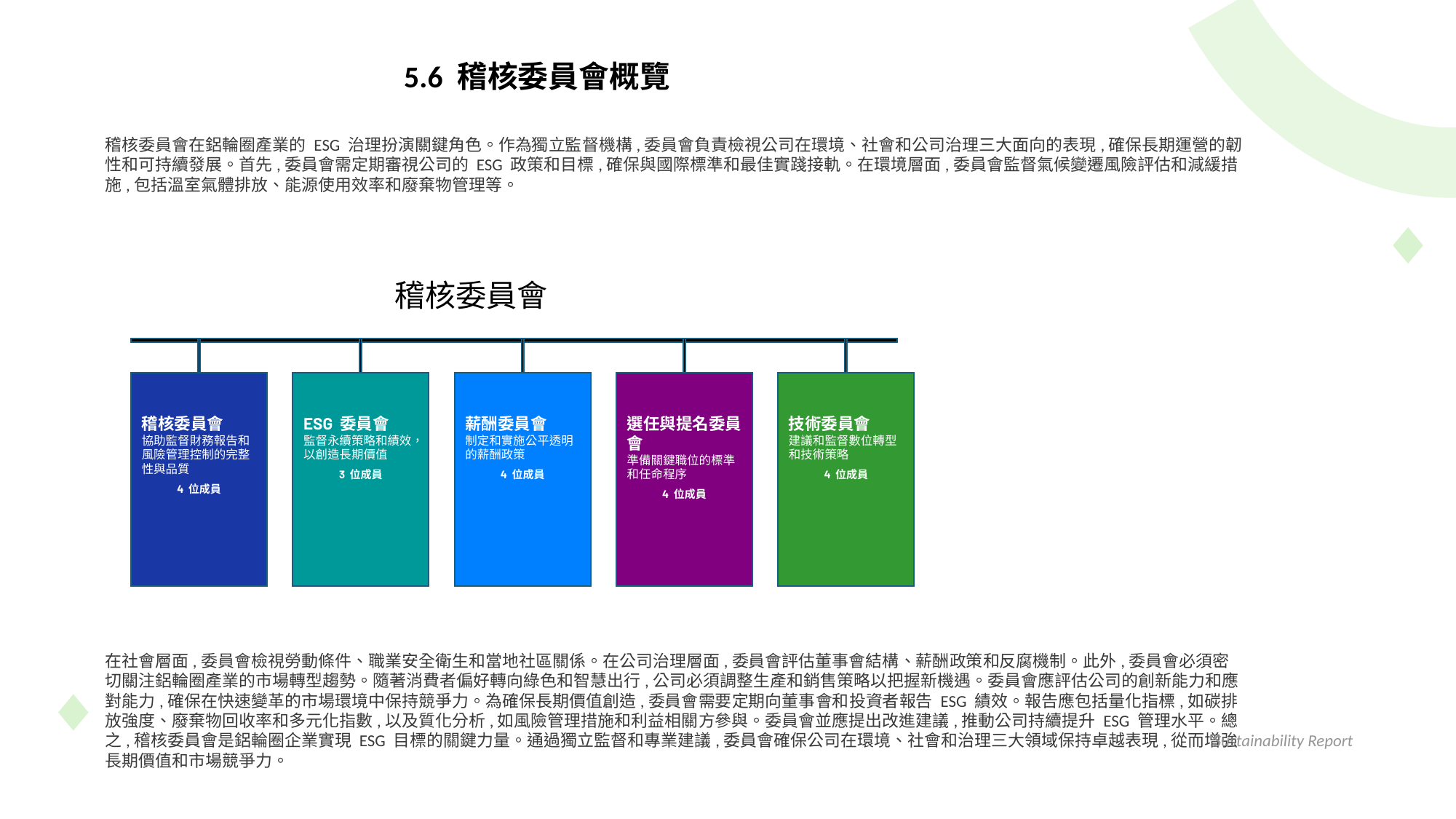

5.6 稽核委員會概覽
稽核委員會在鋁輪圈產業的 ESG 治理扮演關鍵角色。作為獨立監督機構,委員會負責檢視公司在環境、社會和公司治理三大面向的表現,確保長期運營的韌性和可持續發展。首先,委員會需定期審視公司的 ESG 政策和目標,確保與國際標準和最佳實踐接軌。在環境層面,委員會監督氣候變遷風險評估和減緩措施,包括溫室氣體排放、能源使用效率和廢棄物管理等。
稽核委員會

稽核委員會
協助監督財務報告和風險管理控制的完整性與品質
4 位成員

ESG 委員會
監督永續策略和績效，以創造長期價值
3 位成員

薪酬委員會
制定和實施公平透明的薪酬政策
4 位成員

選任與提名委員會
準備關鍵職位的標準和任命程序
4 位成員

技術委員會
建議和監督數位轉型和技術策略
4 位成員
在社會層面,委員會檢視勞動條件、職業安全衛生和當地社區關係。在公司治理層面,委員會評估董事會結構、薪酬政策和反腐機制。此外,委員會必須密切關注鋁輪圈產業的市場轉型趨勢。隨著消費者偏好轉向綠色和智慧出行,公司必須調整生產和銷售策略以把握新機遇。委員會應評估公司的創新能力和應對能力,確保在快速變革的市場環境中保持競爭力。為確保長期價值創造,委員會需要定期向董事會和投資者報告 ESG 績效。報告應包括量化指標,如碳排放強度、廢棄物回收率和多元化指數,以及質化分析,如風險管理措施和利益相關方參與。委員會並應提出改進建議,推動公司持續提升 ESG 管理水平。總之,稽核委員會是鋁輪圈企業實現 ESG 目標的關鍵力量。通過獨立監督和專業建議,委員會確保公司在環境、社會和治理三大領域保持卓越表現,從而增強長期價值和市場競爭力。
Sustainability Report